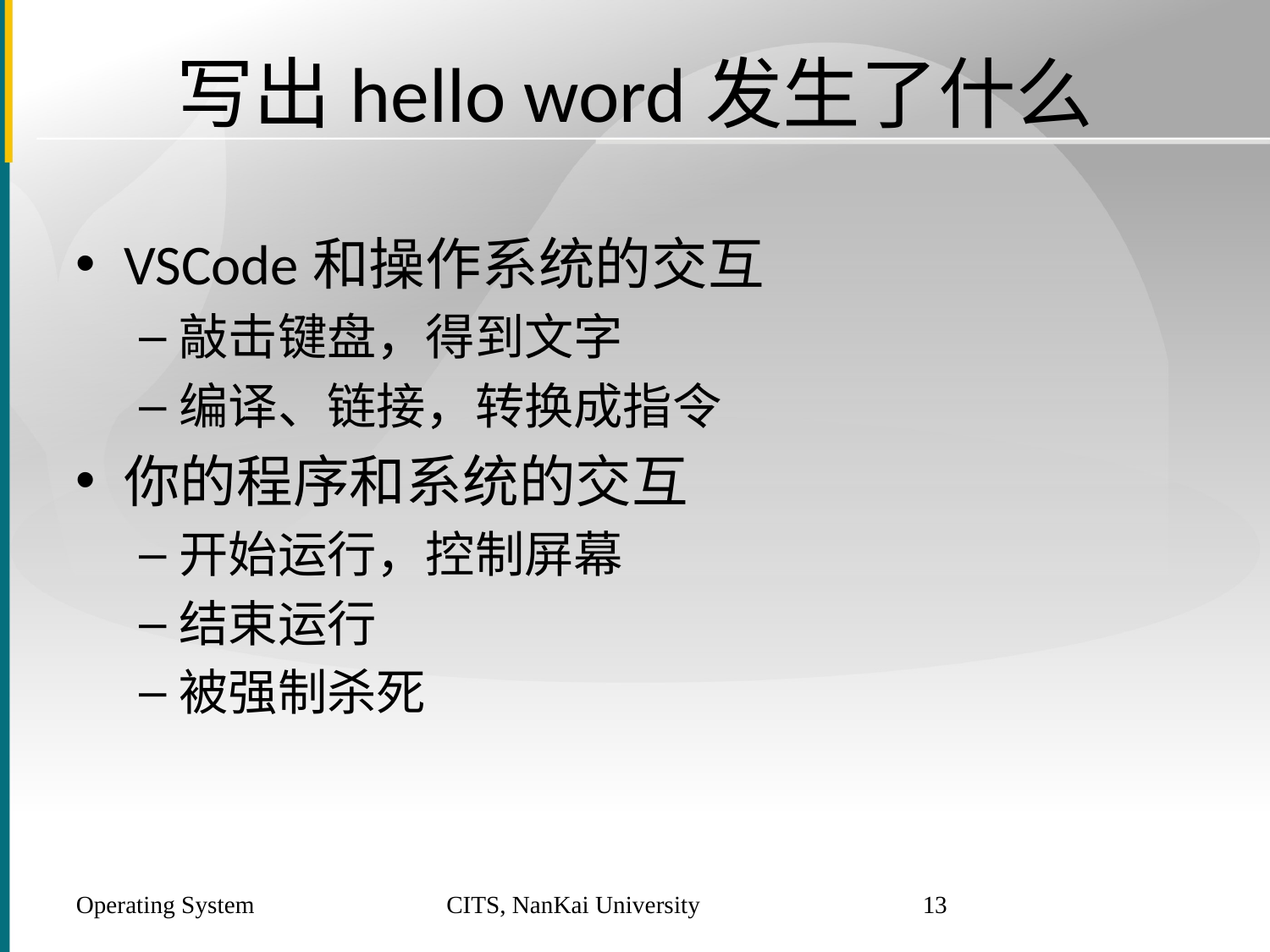

# 写出hello word发生了什么
VSCode和操作系统的交互
敲击键盘，得到文字
编译、链接，转换成指令
你的程序和系统的交互
开始运行，控制屏幕
结束运行
被强制杀死
Operating System
CITS, NanKai University
13